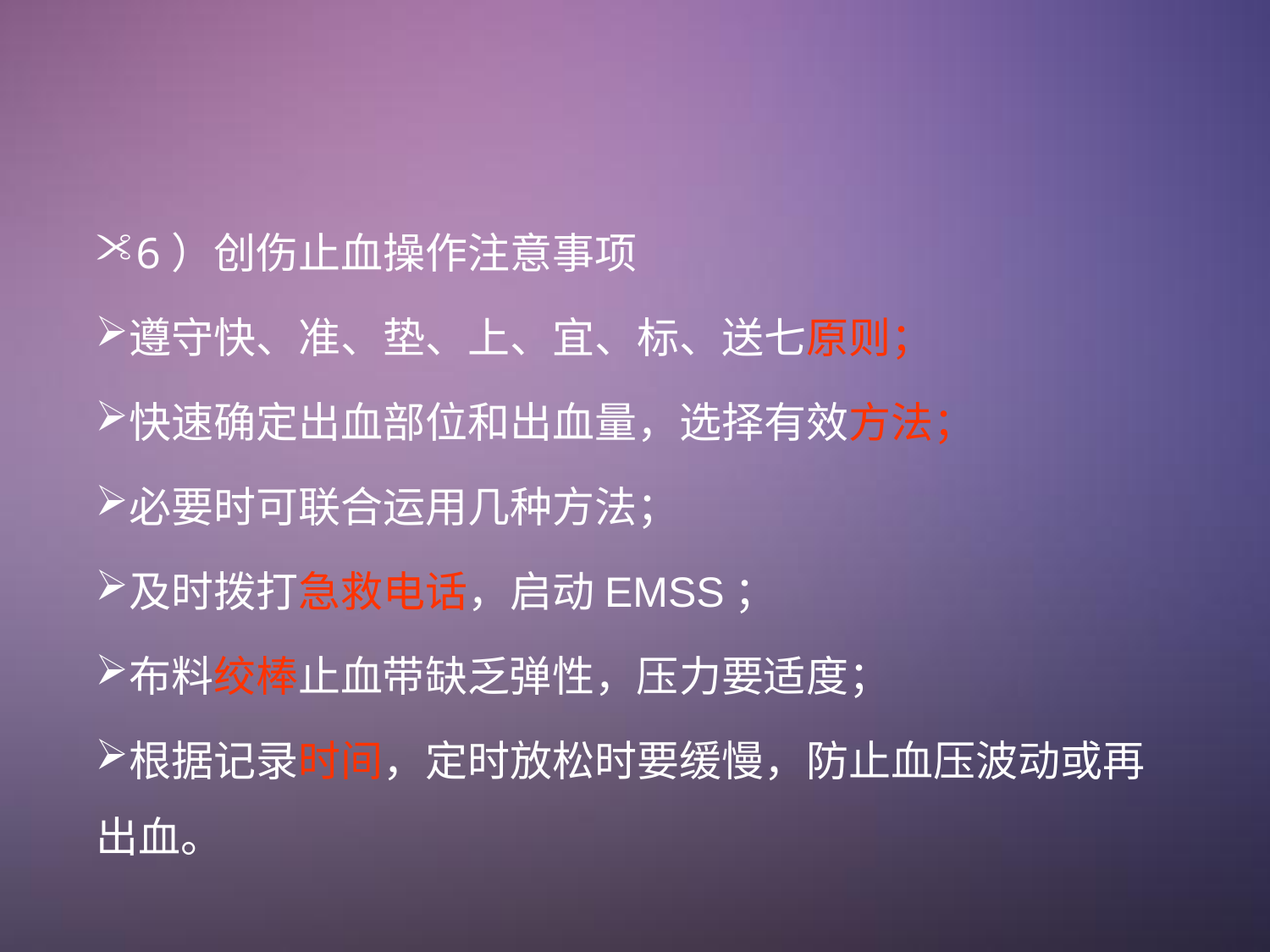

6）创伤止血操作注意事项
遵守快、准、垫、上、宜、标、送七原则；
快速确定出血部位和出血量，选择有效方法；
必要时可联合运用几种方法；
及时拨打急救电话，启动EMSS；
布料绞棒止血带缺乏弹性，压力要适度；
根据记录时间，定时放松时要缓慢，防止血压波动或再出血。